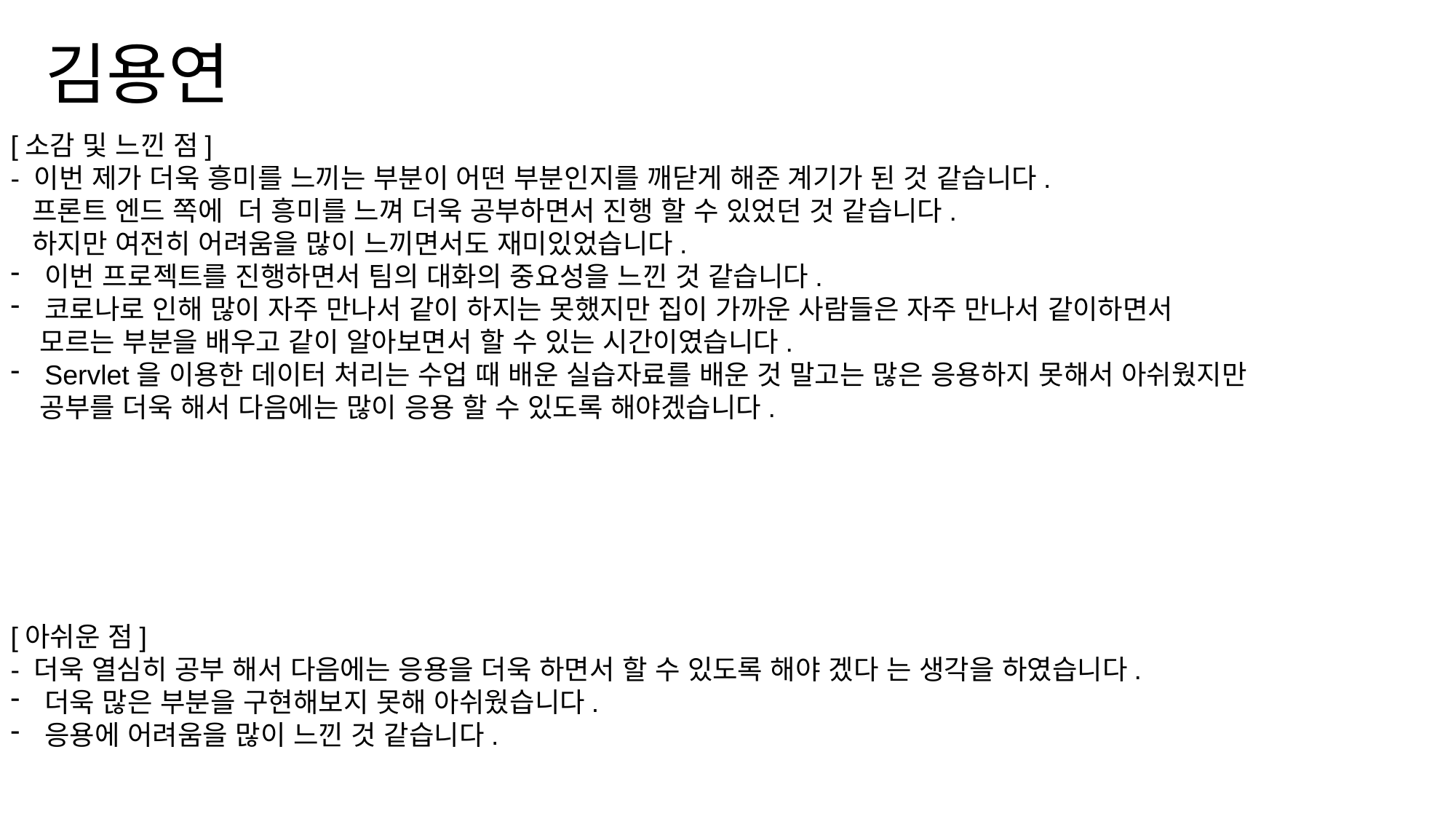

# 김용연
[소감 및 느낀 점]
- 이번 제가 더욱 흥미를 느끼는 부분이 어떤 부분인지를 깨닫게 해준 계기가 된 것 같습니다.
  프론트 엔드 쪽에  더 흥미를 느껴 더욱 공부하면서 진행 할 수 있었던 것 같습니다.
  하지만 여전히 어려움을 많이 느끼면서도 재미있었습니다.
이번 프로젝트를 진행하면서 팀의 대화의 중요성을 느낀 것 같습니다.
코로나로 인해 많이 자주 만나서 같이 하지는 못했지만 집이 가까운 사람들은 자주 만나서 같이하면서
   모르는 부분을 배우고 같이 알아보면서 할 수 있는 시간이였습니다.
Servlet을 이용한 데이터 처리는 수업 때 배운 실습자료를 배운 것 말고는 많은 응용하지 못해서 아쉬웠지만
   공부를 더욱 해서 다음에는 많이 응용 할 수 있도록 해야겠습니다.

[아쉬운 점]
- 더욱 열심히 공부 해서 다음에는 응용을 더욱 하면서 할 수 있도록 해야 겠다 는 생각을 하였습니다.
더욱 많은 부분을 구현해보지 못해 아쉬웠습니다.
응용에 어려움을 많이 느낀 것 같습니다.